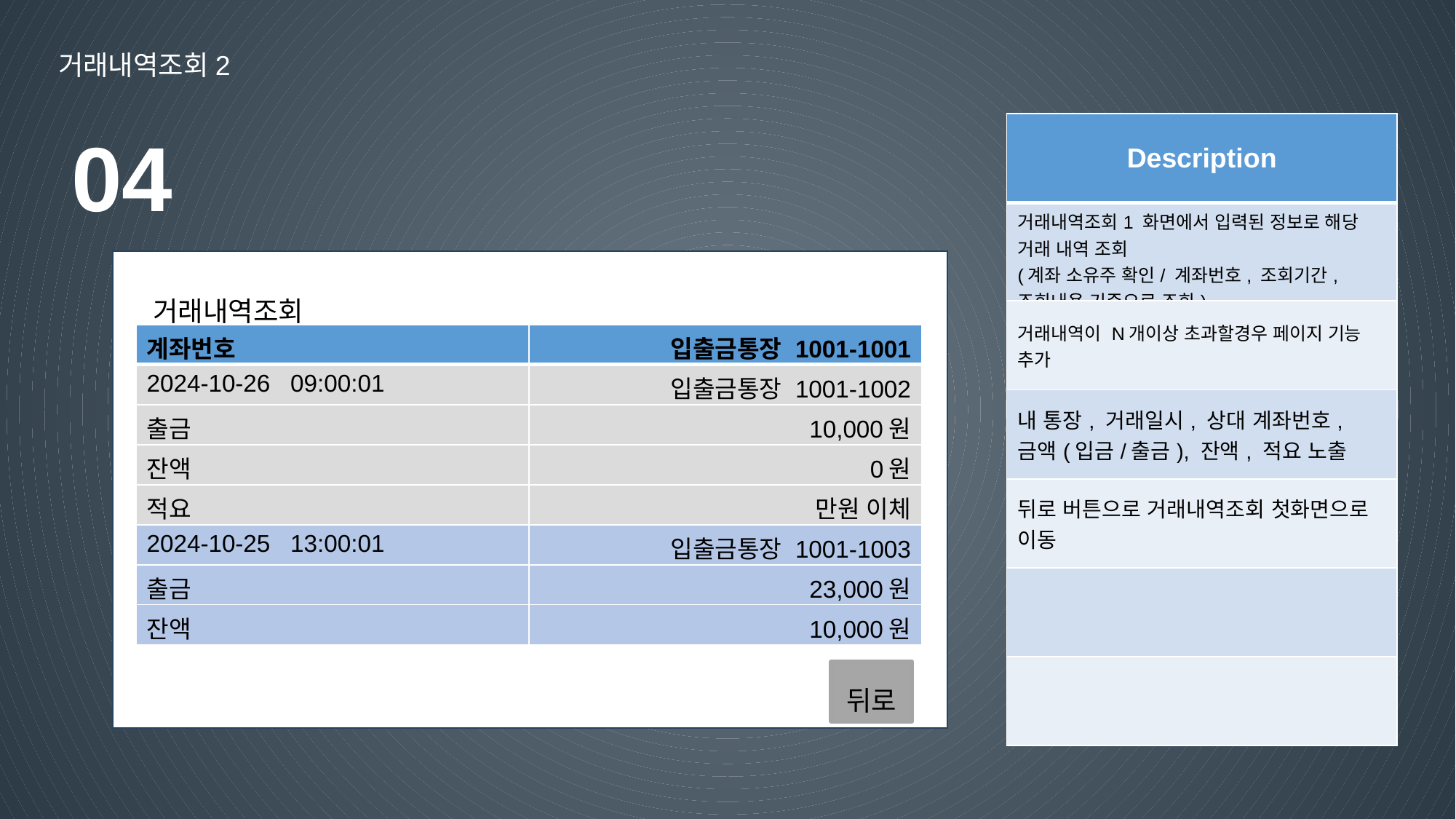

거래내역조회2
04
| Description |
| --- |
| 거래내역조회1 화면에서 입력된 정보로 해당 거래 내역 조회 (계좌 소유주 확인/ 계좌번호, 조회기간,조회내용 기준으로 조회) |
| 거래내역이 N개이상 초과할경우 페이지 기능 추가 |
| 내 통장, 거래일시, 상대 계좌번호, 금액(입금/출금), 잔액, 적요 노출 |
| 뒤로 버튼으로 거래내역조회 첫화면으로 이동 |
|  |
|  |

거래내역조회
| 계좌번호 | 입출금통장 1001-1001 |
| --- | --- |
| 2024-10-26 09:00:01 | 입출금통장 1001-1002 |
| 출금 | 10,000원 |
| 잔액 | 0원 |
| 적요 | 만원 이체 |
| 2024-10-25 13:00:01 | 입출금통장 1001-1003 |
| 출금 | 23,000원 |
| 잔액 | 10,000원 |
뒤로